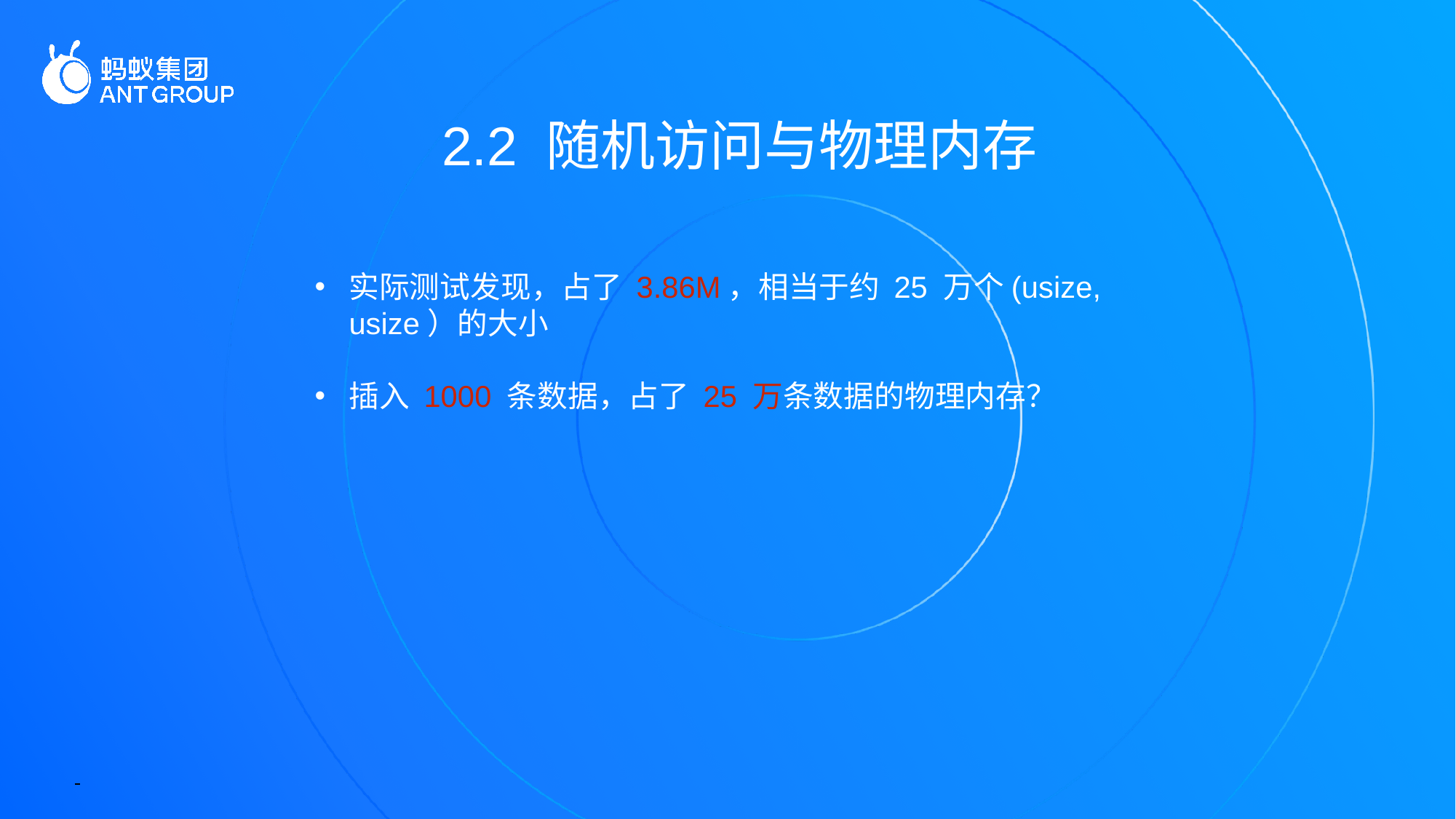

2.2 随机访问与物理内存

实际测试发现，占了 3.86M，相当于约 25 万个(usize, usize）的大小

插入 1000 条数据，占了 25 万条数据的物理内存？